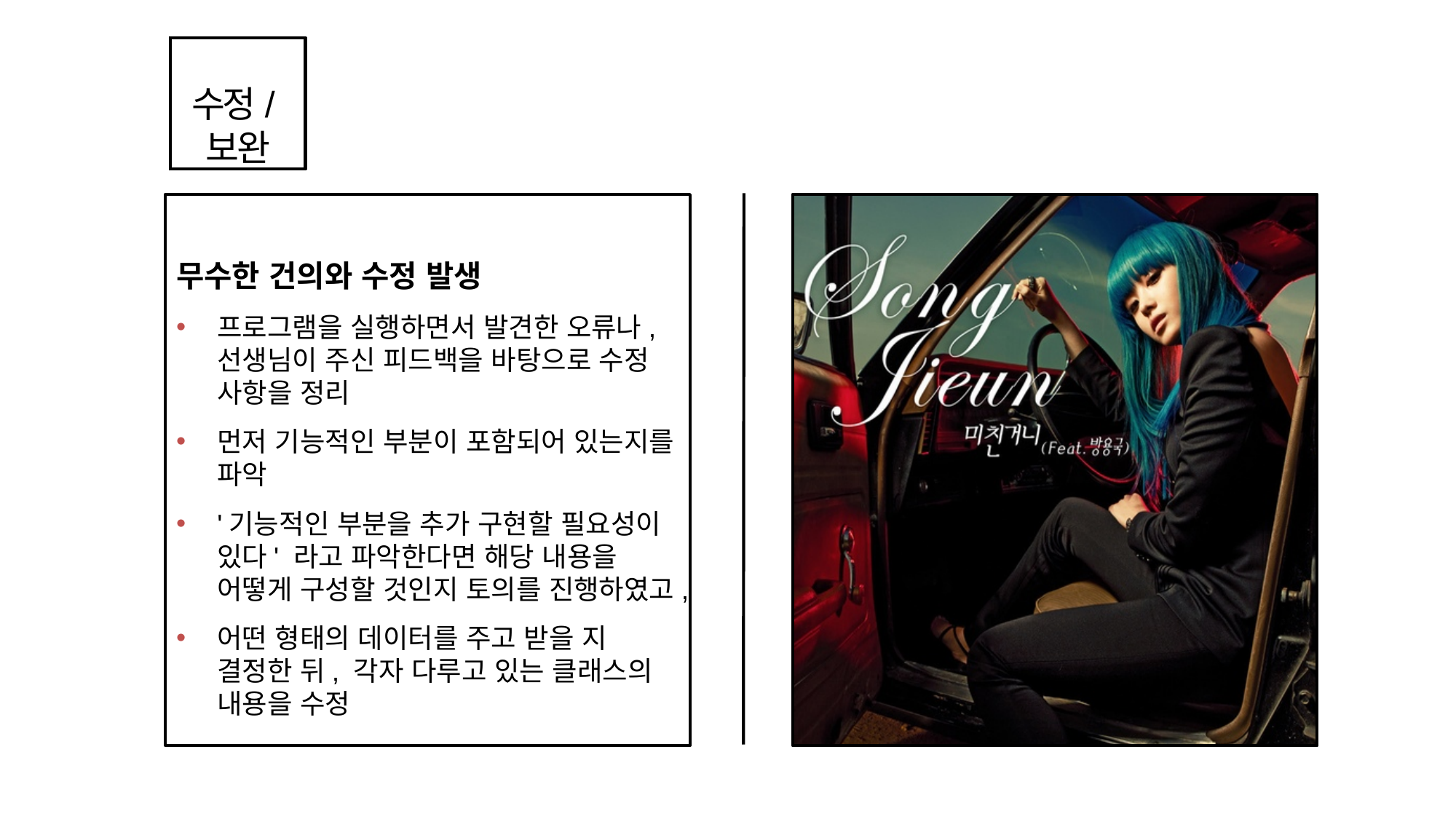

수정/보완

무수한 건의와 수정 발생
프로그램을 실행하면서 발견한 오류나, 선생님이 주신 피드백을 바탕으로 수정 사항을 정리
먼저 기능적인 부분이 포함되어 있는지를 파악
'기능적인 부분을 추가 구현할 필요성이 있다' 라고 파악한다면 해당 내용을 어떻게 구성할 것인지 토의를 진행하였고,
어떤 형태의 데이터를 주고 받을 지 결정한 뒤, 각자 다루고 있는 클래스의 내용을 수정